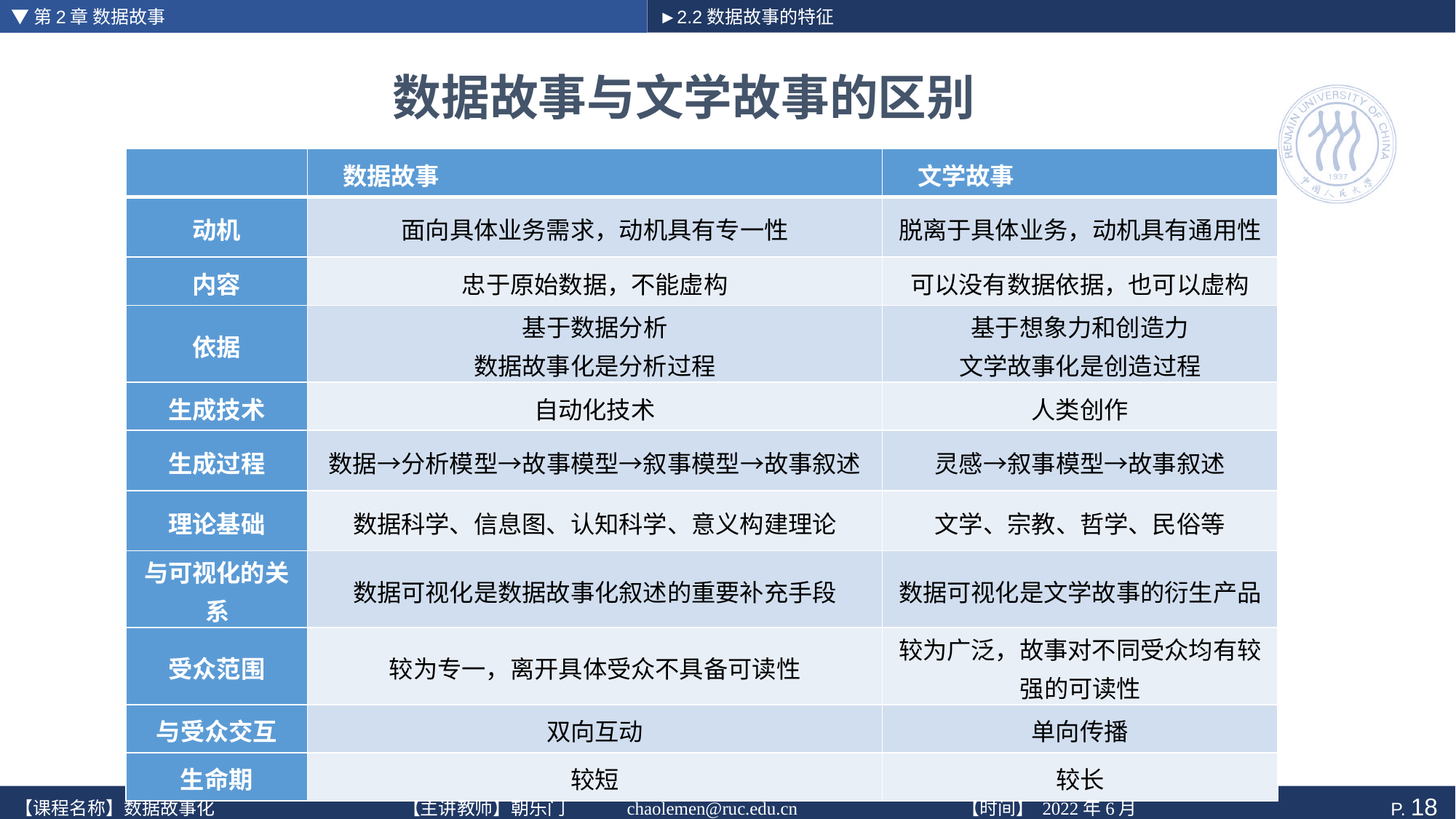

▼第2章 数据故事
►2.2数据故事的特征
# 数据故事与文学故事的区别
|  | 数据故事 | 文学故事 |
| --- | --- | --- |
| 动机 | 面向具体业务需求，动机具有专一性 | 脱离于具体业务，动机具有通用性 |
| 内容 | 忠于原始数据，不能虚构 | 可以没有数据依据，也可以虚构 |
| 依据 | 基于数据分析 数据故事化是分析过程 | 基于想象力和创造力 文学故事化是创造过程 |
| 生成技术 | 自动化技术 | 人类创作 |
| 生成过程 | 数据→分析模型→故事模型→叙事模型→故事叙述 | 灵感→叙事模型→故事叙述 |
| 理论基础 | 数据科学、信息图、认知科学、意义构建理论 | 文学、宗教、哲学、民俗等 |
| 与可视化的关系 | 数据可视化是数据故事化叙述的重要补充手段 | 数据可视化是文学故事的衍生产品 |
| 受众范围 | 较为专一，离开具体受众不具备可读性 | 较为广泛，故事对不同受众均有较强的可读性 |
| 与受众交互 | 双向互动 | 单向传播 |
| 生命期 | 较短 | 较长 |